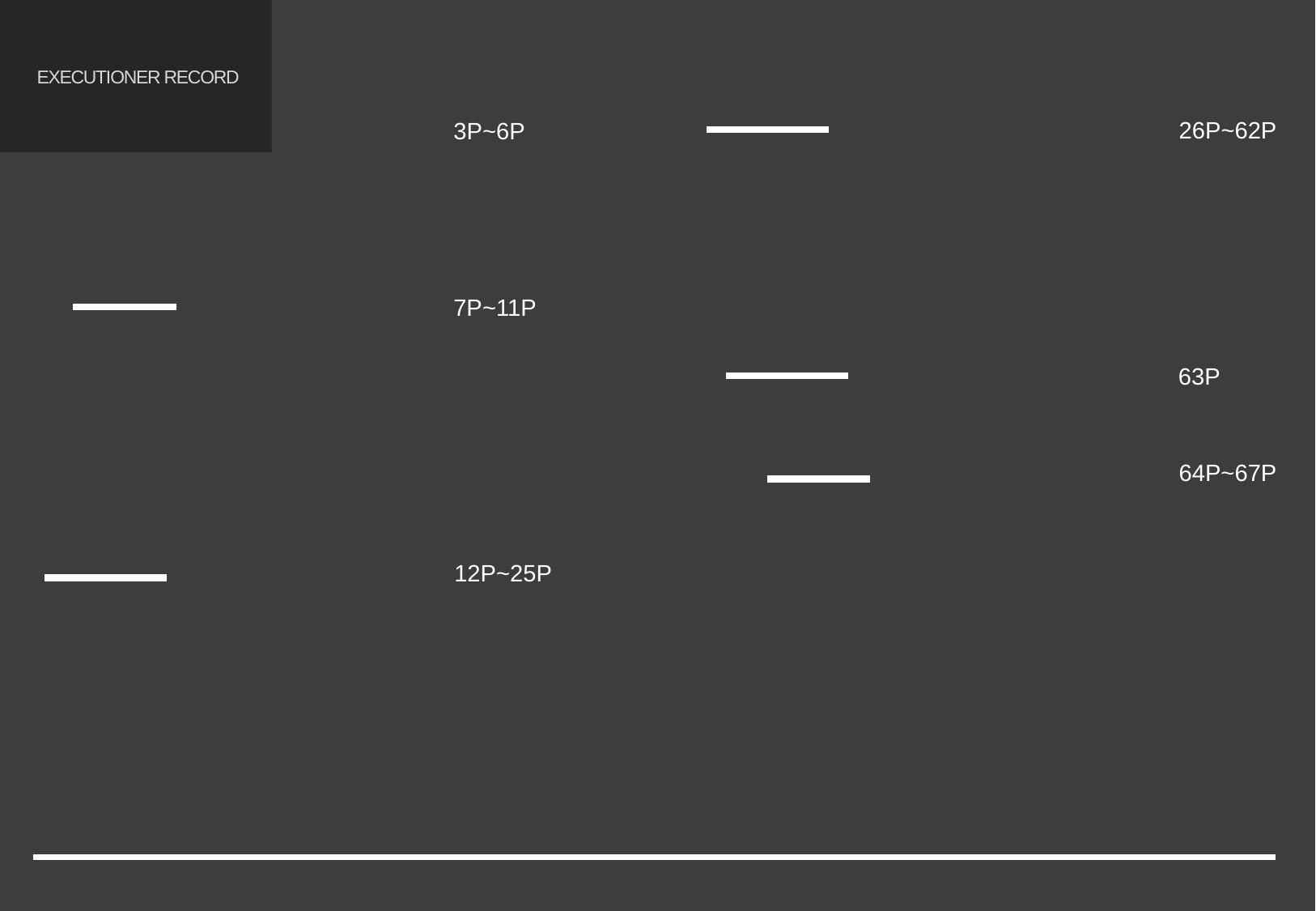

목차
# EXECUTIONER RECORD
1. 기획 컨셉
4. 레벨 디자인
26P~62P
3P~6P
4.1 레벨 시스템 디자인
4.2 무기 시스템
4.3 특수 스킬
4.4 맵
4.5 카메라
1.1 기획의도
1.2 기획방향
1.3 유사게임
2. 게임 요약
7P~11P
2.1 게임 정보
2.2 스토리
2.3 스테이지 스토리
2.4 캐릭터 소개
2.5 게임 목표
5. 추후 계획
63P
6. 참고문헌
64P~67P
12P~25P
3. 게임 플레이
3.1 플레이
3.2 조작
3.3 구조물 상호작용
2/68